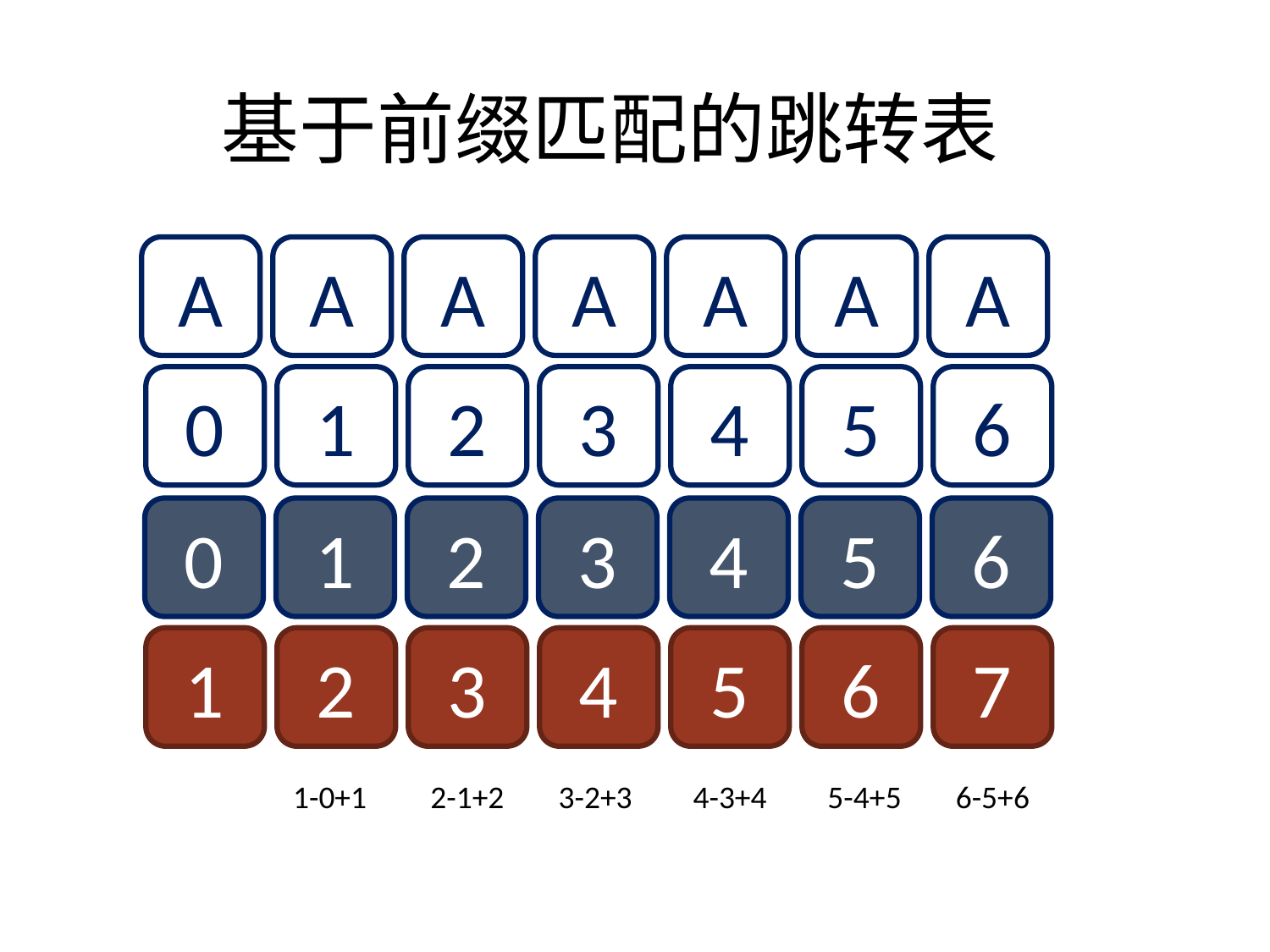

基于前缀匹配的跳转表
A
A
A
A
A
A
A
0
1
2
3
4
5
6
0
1
2
3
4
5
6
1
2
3
4
5
6
7
1-0+1
2-1+2
3-2+3
4-3+4
5-4+5
6-5+6